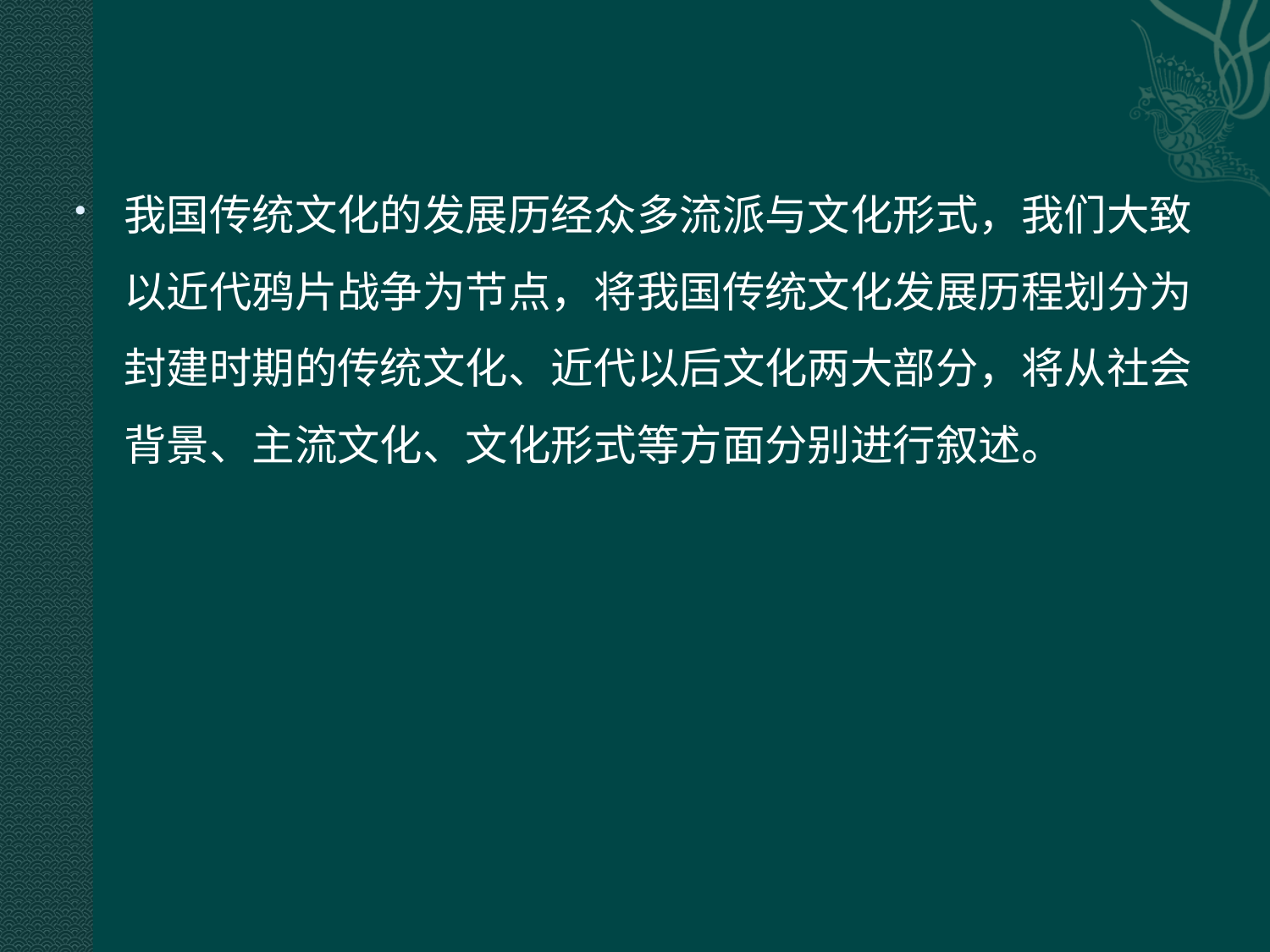

我国传统文化的发展历经众多流派与文化形式，我们大致以近代鸦片战争为节点，将我国传统文化发展历程划分为封建时期的传统文化、近代以后文化两大部分，将从社会背景、主流文化、文化形式等方面分别进行叙述。